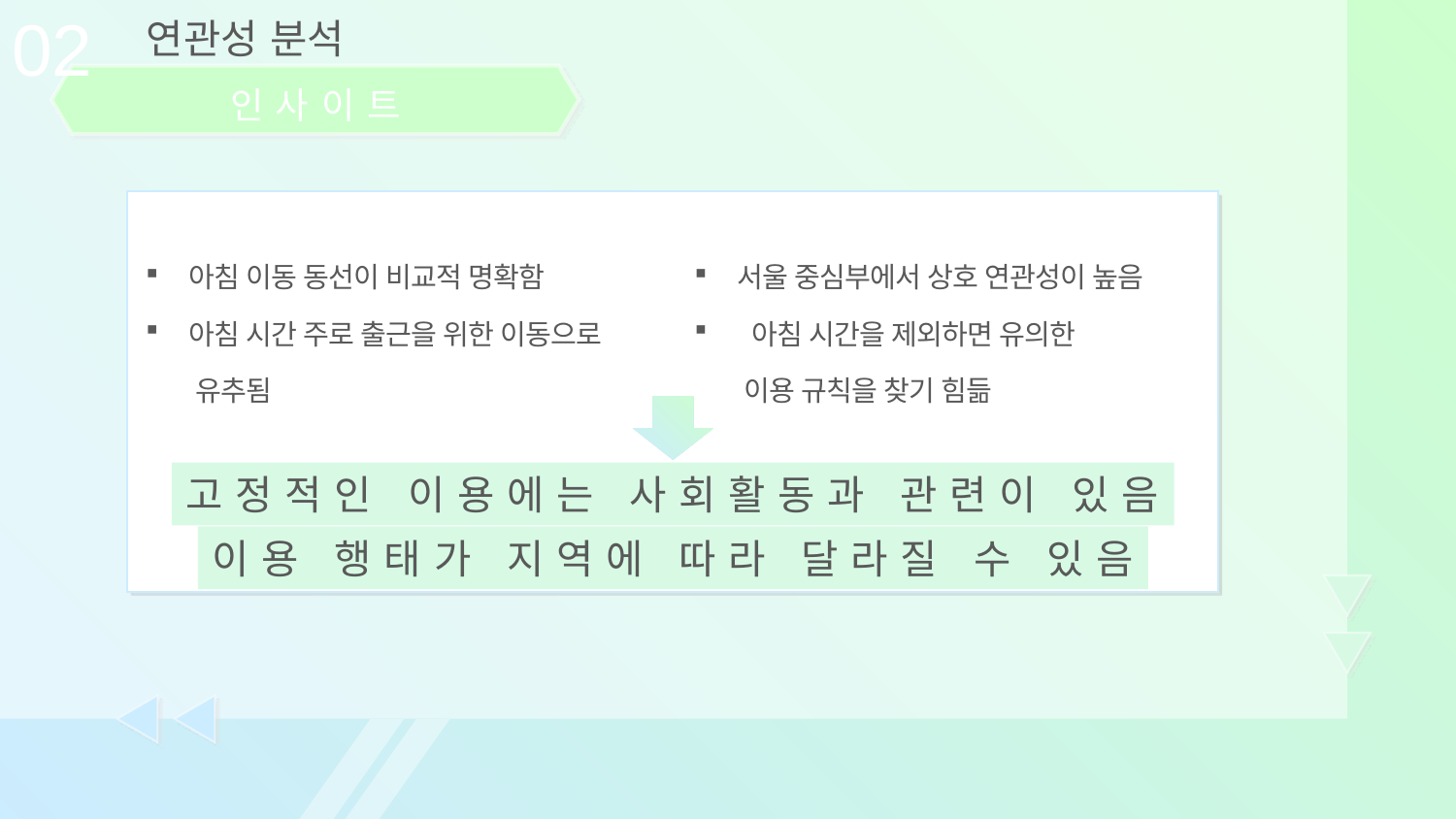

02
연관성 분석
인사이트

아침 이동 동선이 비교적 명확함
아침 시간 주로 출근을 위한 이동으로
      유추됨
서울 중심부에서 상호 연관성이 높음
 아침 시간을 제외하면 유의한
      이용 규칙을 찾기 힘듦

고정적인 이용에는 사회활동과 관련이 있음
이용 행태가 지역에 따라 달라질 수 있음